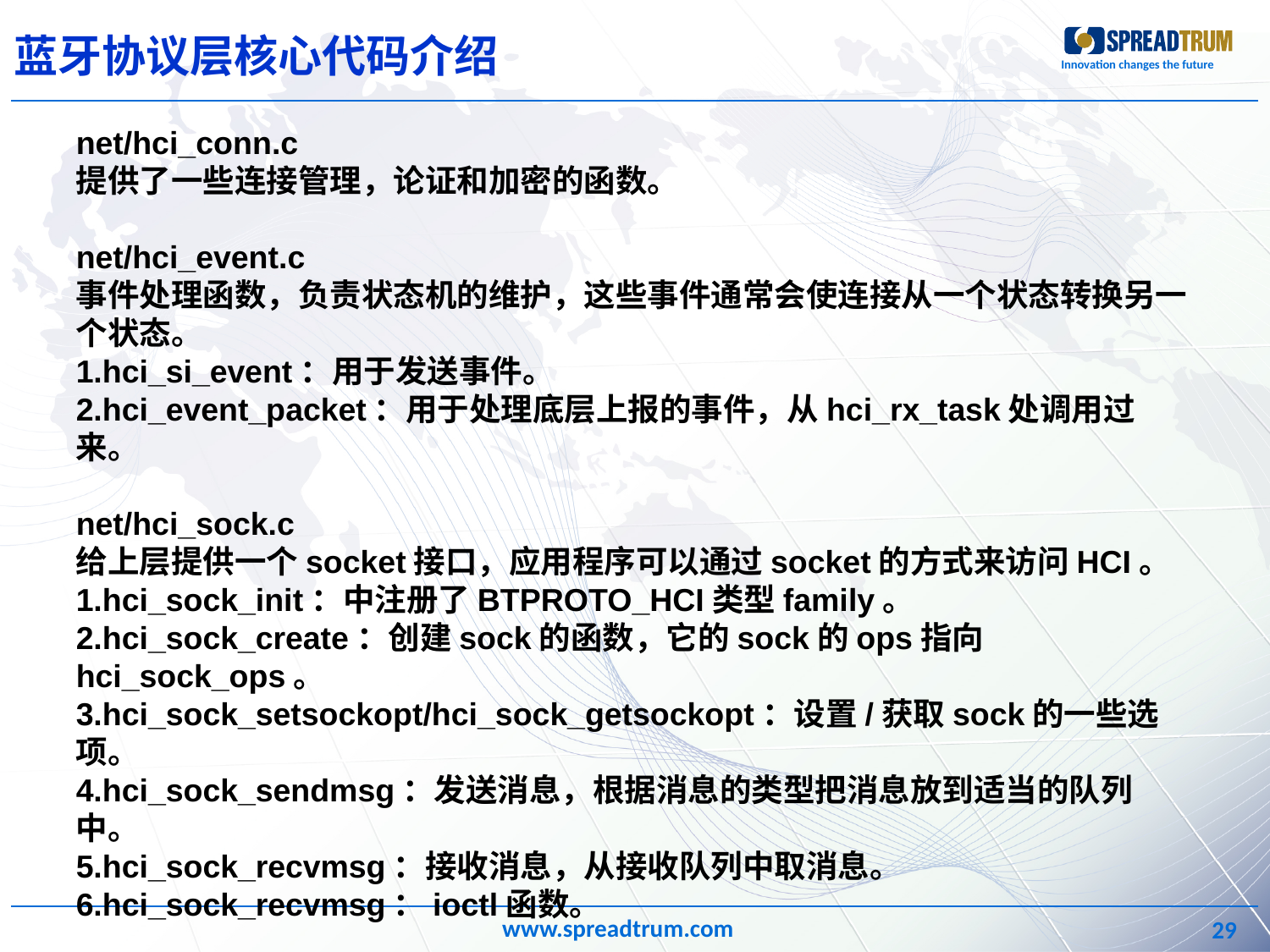

蓝牙协议层核心代码介绍
net/hci_conn.c
提供了一些连接管理，论证和加密的函数。

net/hci_event.c
事件处理函数，负责状态机的维护，这些事件通常会使连接从一个状态转换另一个状态。
1.hci_si_event：用于发送事件。
2.hci_event_packet：用于处理底层上报的事件，从hci_rx_task处调用过来。

net/hci_sock.c
给上层提供一个socket接口，应用程序可以通过socket的方式来访问HCI。
1.hci_sock_init：中注册了BTPROTO_HCI类型family。
2.hci_sock_create：创建sock的函数，它的sock的ops指向hci_sock_ops。
3.hci_sock_setsockopt/hci_sock_getsockopt：设置/获取sock的一些选项。
4.hci_sock_sendmsg：发送消息，根据消息的类型把消息放到适当的队列中。
5.hci_sock_recvmsg：接收消息，从接收队列中取消息。
6.hci_sock_recvmsg：ioctl函数。

net/hci_sysfs.c
提供一些sysfs文件系统接口。